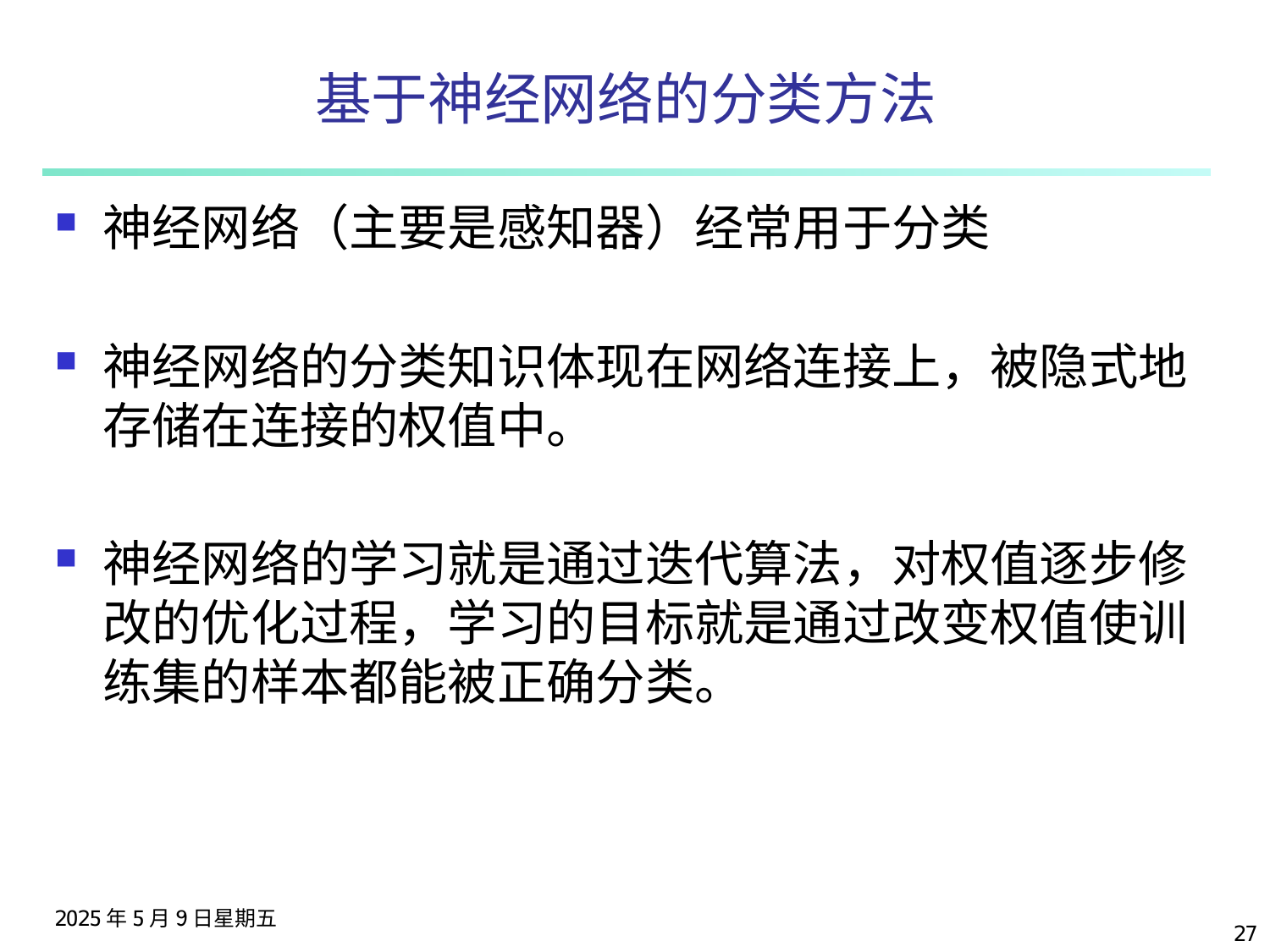

# 基于神经网络的分类方法
神经网络（主要是感知器）经常用于分类

神经网络的分类知识体现在网络连接上，被隐式地存储在连接的权值中。

神经网络的学习就是通过迭代算法，对权值逐步修改的优化过程，学习的目标就是通过改变权值使训练集的样本都能被正确分类。
2025年5月9日星期五
27